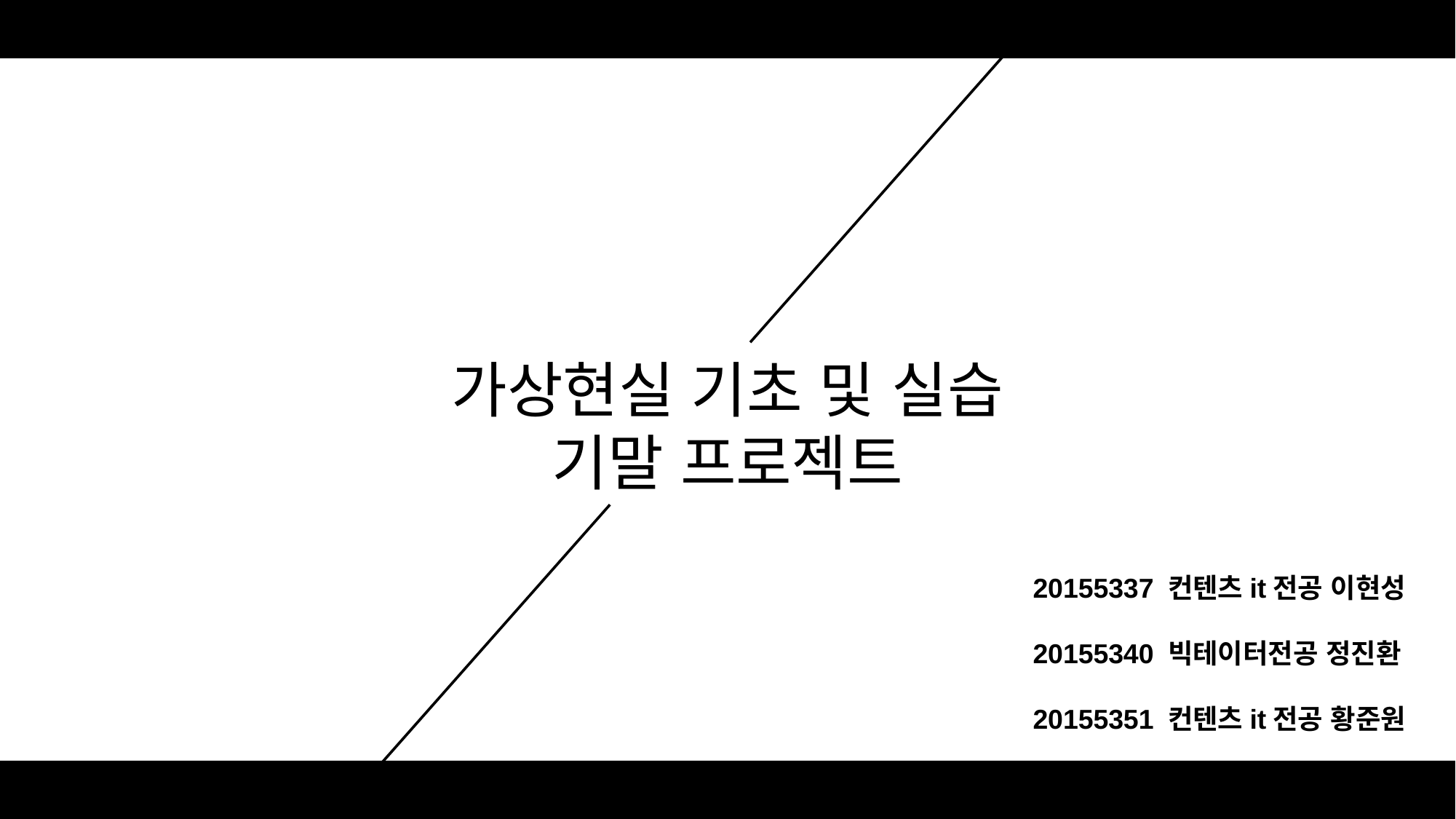

가상현실 기초 및 실습
기말 프로젝트
20155337 컨텐츠it전공 이현성

20155340 빅테이터전공 정진환

20155351 컨텐츠it전공 황준원